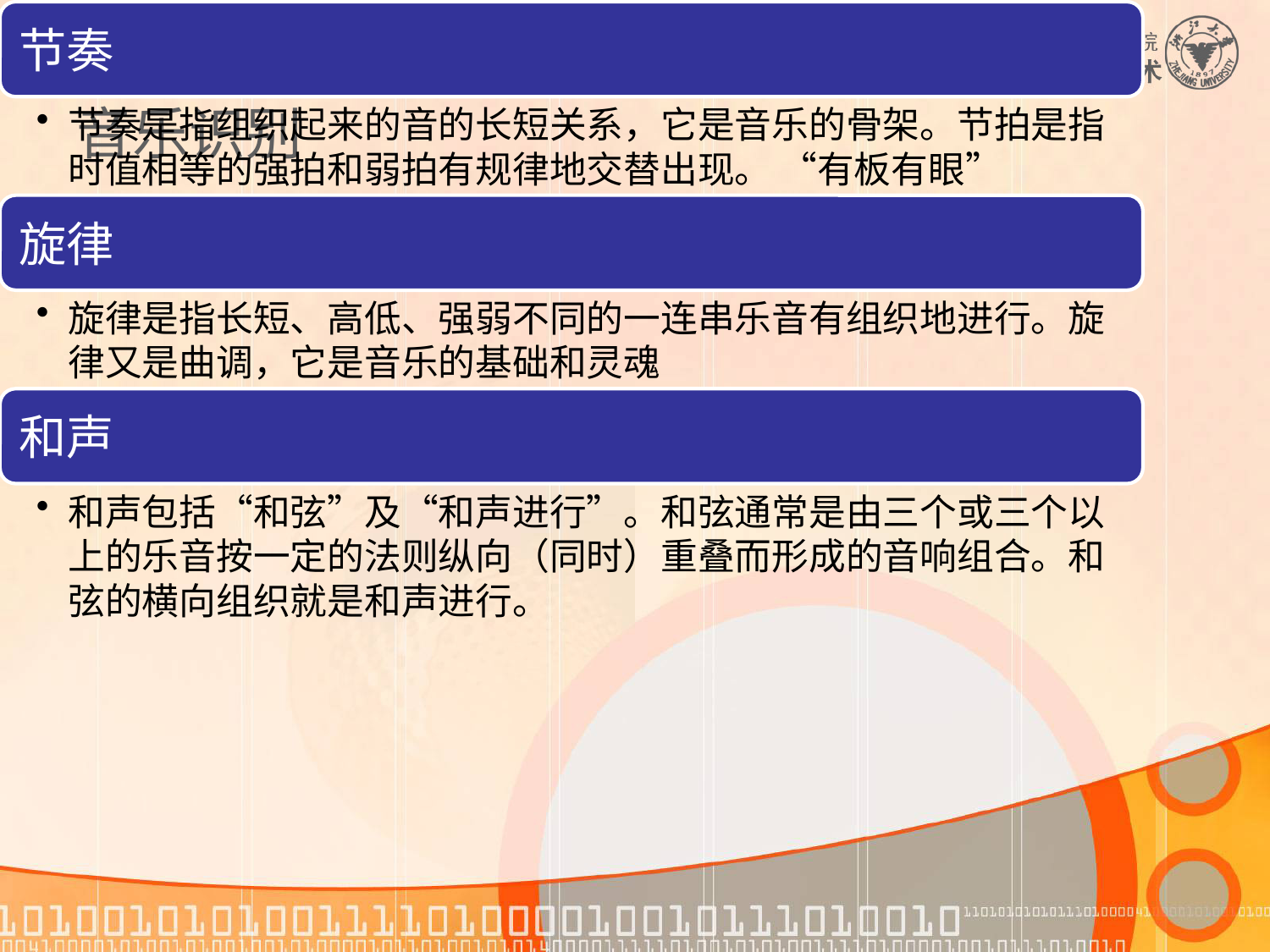

# 音乐识别
节奏
节奏是指组织起来的音的长短关系，它是音乐的骨架。节拍是指时值相等的强拍和弱拍有规律地交替出现。 “有板有眼”
旋律
旋律是指长短、高低、强弱不同的一连串乐音有组织地进行。旋律又是曲调，它是音乐的基础和灵魂
和声
和声包括“和弦”及“和声进行”。和弦通常是由三个或三个以上的乐音按一定的法则纵向（同时）重叠而形成的音响组合。和弦的横向组织就是和声进行。